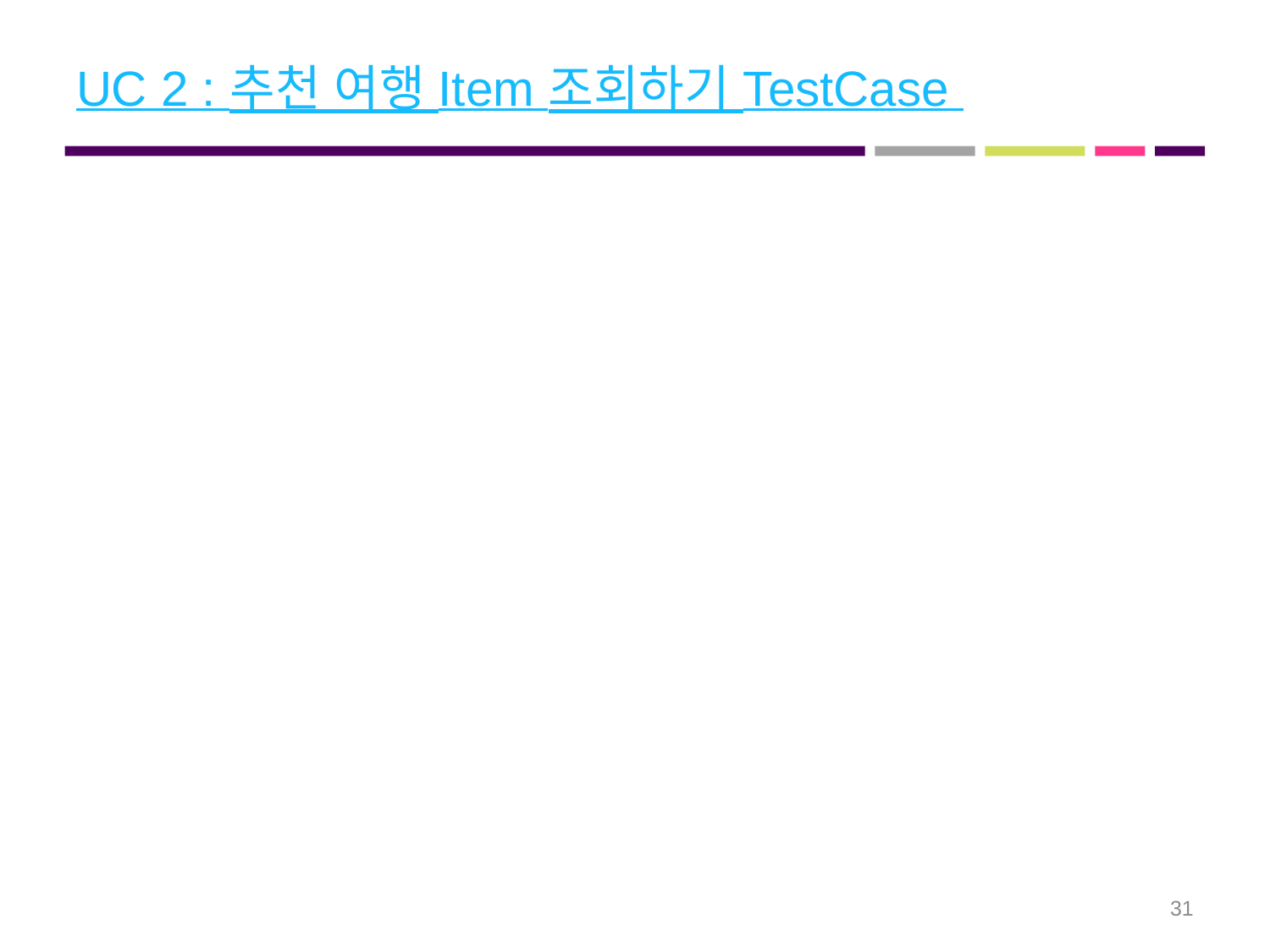

# UC 2 : 추천 여행 Item 조회하기 TestCase
31